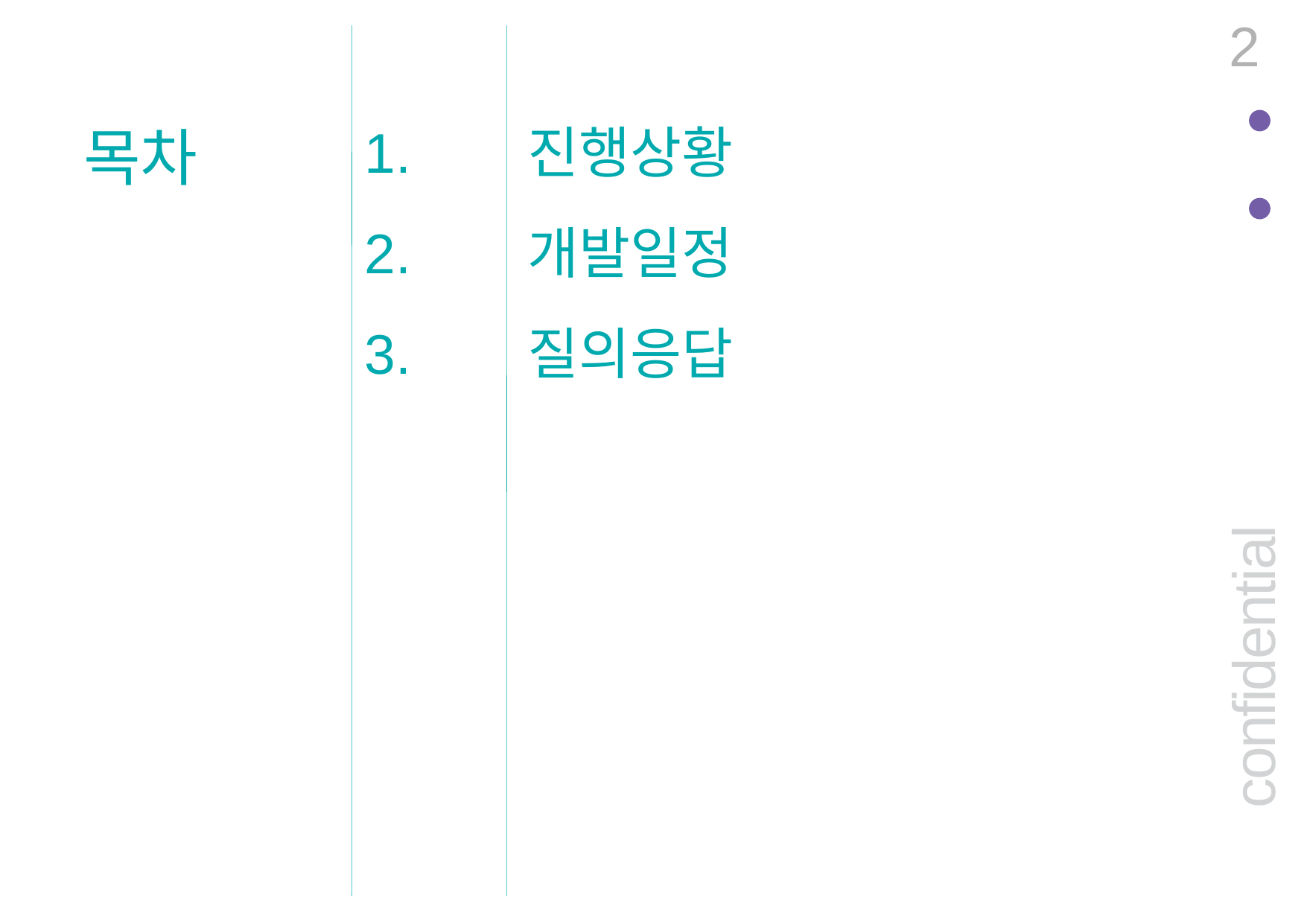

2

1.
2.
3.

진행상황
개발일정
질의응답

목차
confidential